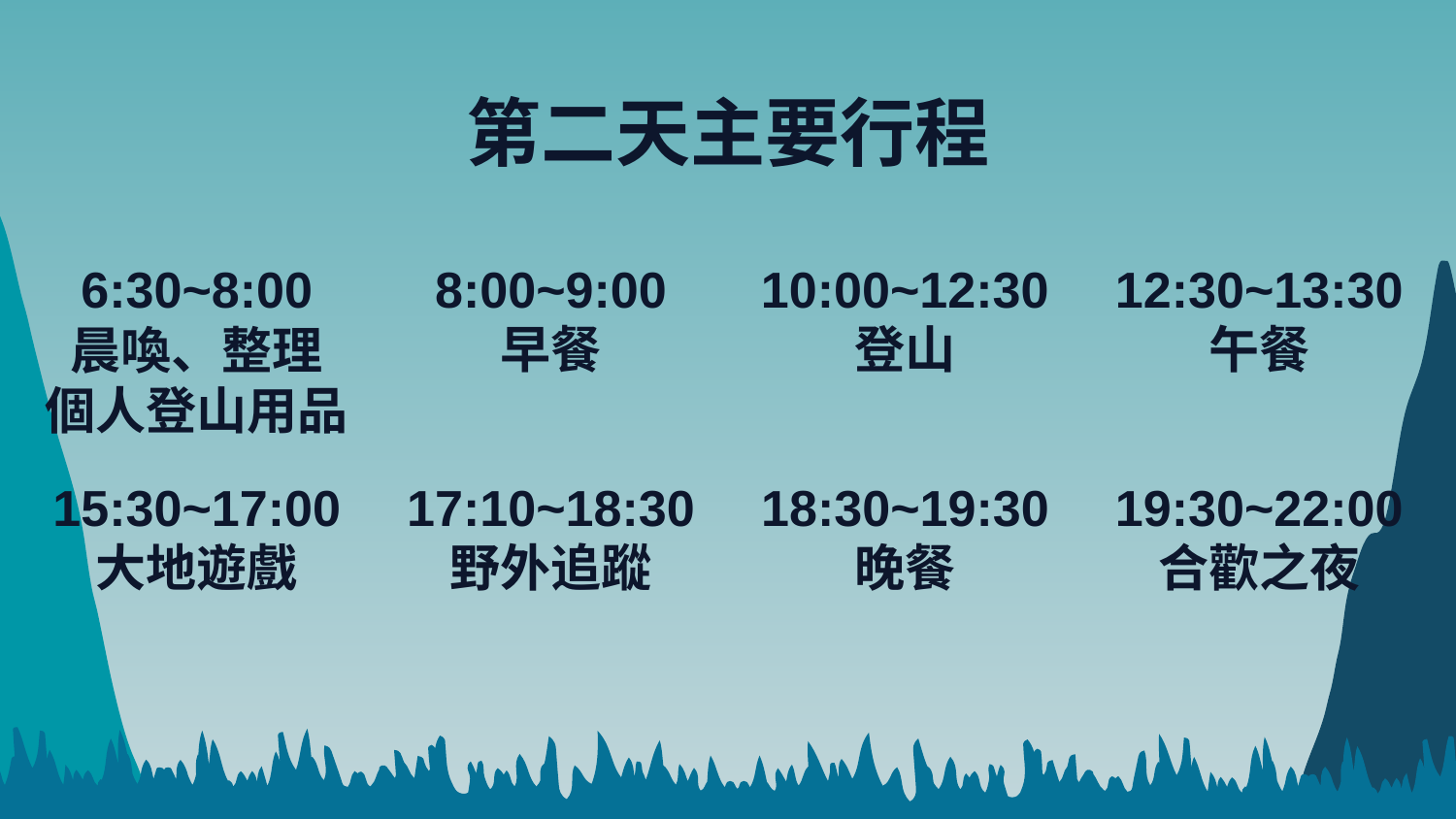

第二天主要行程
6:30~8:00
晨喚、整理
個人登山用品
8:00~9:00
早餐
10:00~12:30
登山
12:30~13:30
午餐
15:30~17:00
大地遊戲
17:10~18:30
野外追蹤
18:30~19:30
晚餐
19:30~22:00
合歡之夜